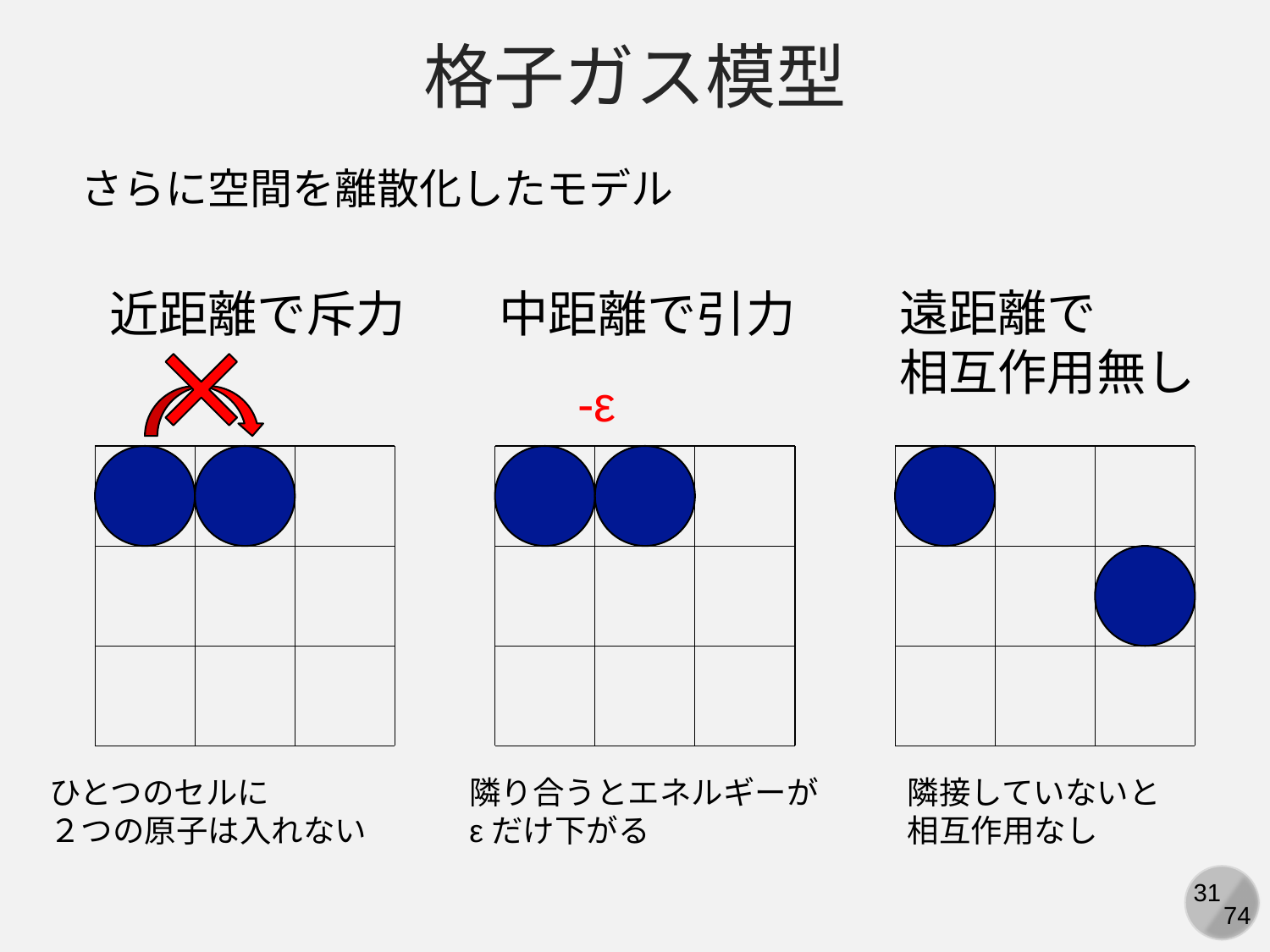

格子ガス模型

さらに空間を離散化したモデル
近距離で斥力
中距離で引力
遠距離で
相互作用無し

-ε

ひとつのセルに
２つの原子は入れない
隣り合うとエネルギーが
εだけ下がる
隣接していないと
相互作用なし